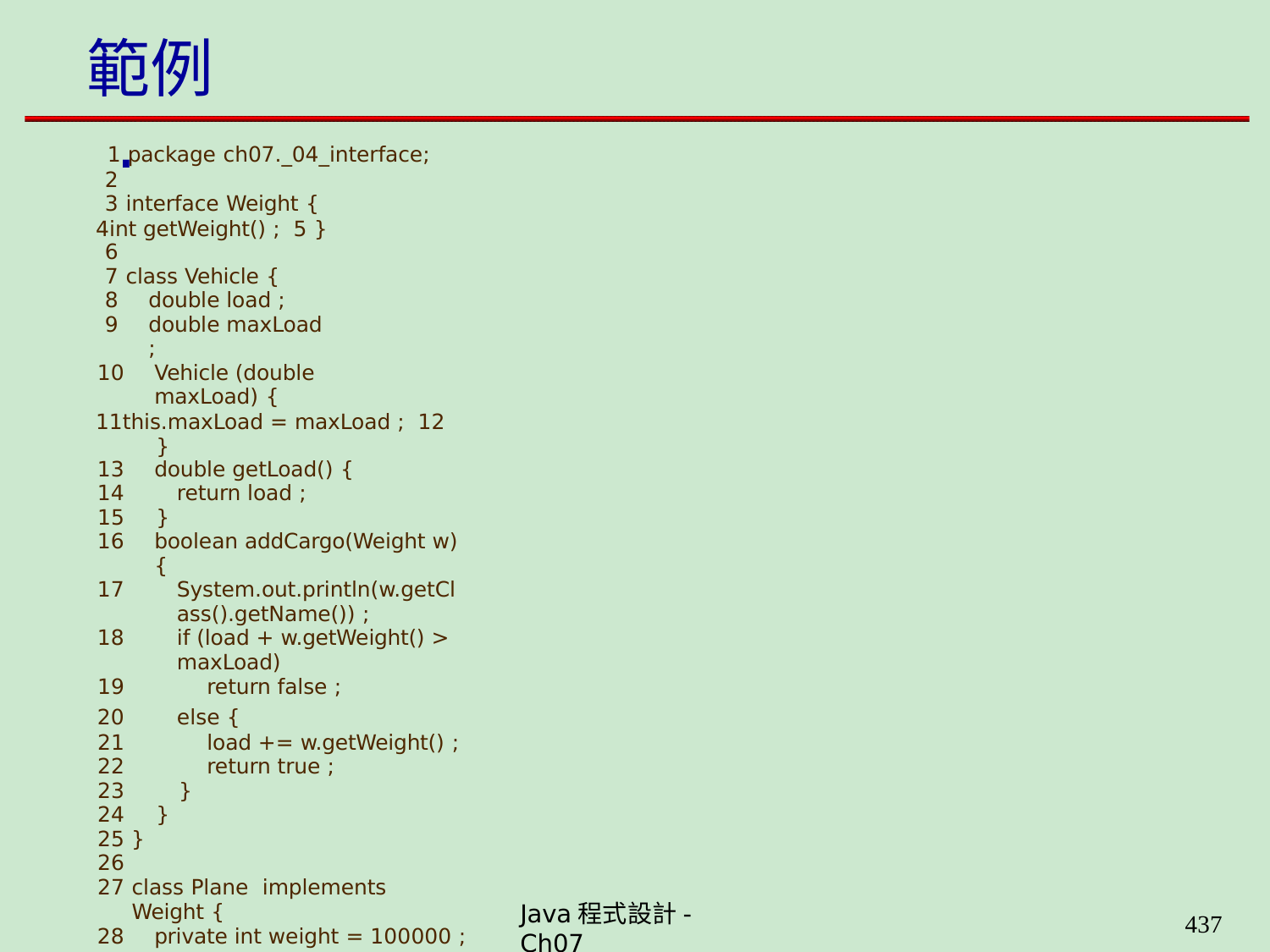

# 範例 .
1 package ch07._04_interface;
2
interface Weight {
int getWeight() ;  5 }
6
class Vehicle {
double load ;
double maxLoad ;
Vehicle (double maxLoad) {
this.maxLoad = maxLoad ;  12	}
double getLoad() {
return load ;
15	}
boolean addCargo(Weight w) {
System.out.println(w.getClass().getName()) ;
if (load + w.getWeight() > maxLoad)
return false ;
else {
load += w.getWeight() ;
return true ;
23	}
24	}
25 }
26
class Plane  implements	Weight {
private int weight = 100000 ;
Java程式設計-Ch07
437